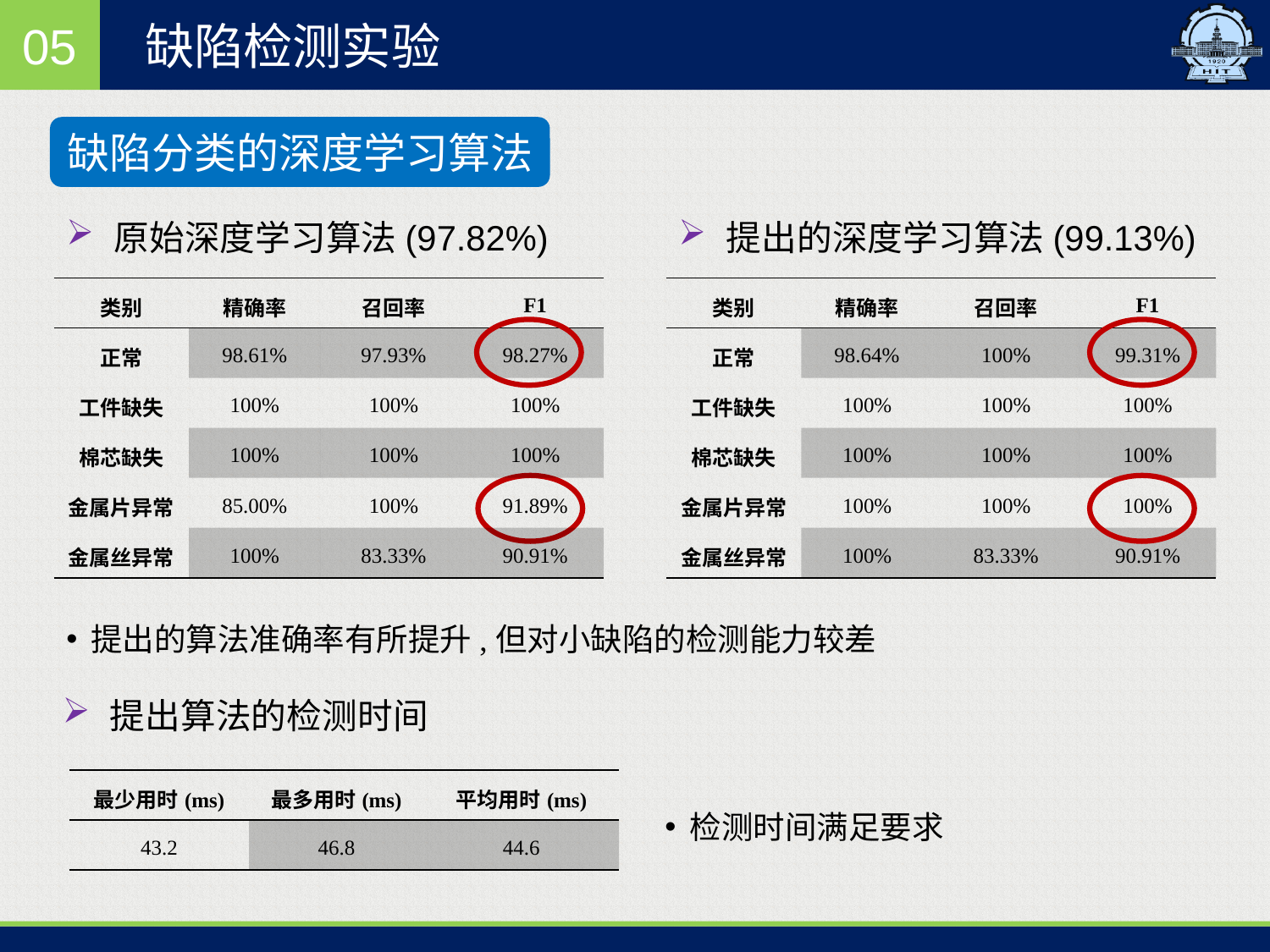

05
缺陷检测实验
缺陷分类的深度学习算法
原始深度学习算法(97.82%)
提出的深度学习算法(99.13%)
| 类别 | 精确率 | 召回率 | F1 |
| --- | --- | --- | --- |
| 正常 | 98.61% | 97.93% | 98.27% |
| 工件缺失 | 100% | 100% | 100% |
| 棉芯缺失 | 100% | 100% | 100% |
| 金属片异常 | 85.00% | 100% | 91.89% |
| 金属丝异常 | 100% | 83.33% | 90.91% |
| 类别 | 精确率 | 召回率 | F1 |
| --- | --- | --- | --- |
| 正常 | 98.64% | 100% | 99.31% |
| 工件缺失 | 100% | 100% | 100% |
| 棉芯缺失 | 100% | 100% | 100% |
| 金属片异常 | 100% | 100% | 100% |
| 金属丝异常 | 100% | 83.33% | 90.91% |

提出的算法准确率有所提升,但对小缺陷的检测能力较差
提出算法的检测时间
| 最少用时(ms) | 最多用时(ms) | 平均用时(ms) |
| --- | --- | --- |
| 43.2 | 46.8 | 44.6 |
检测时间满足要求